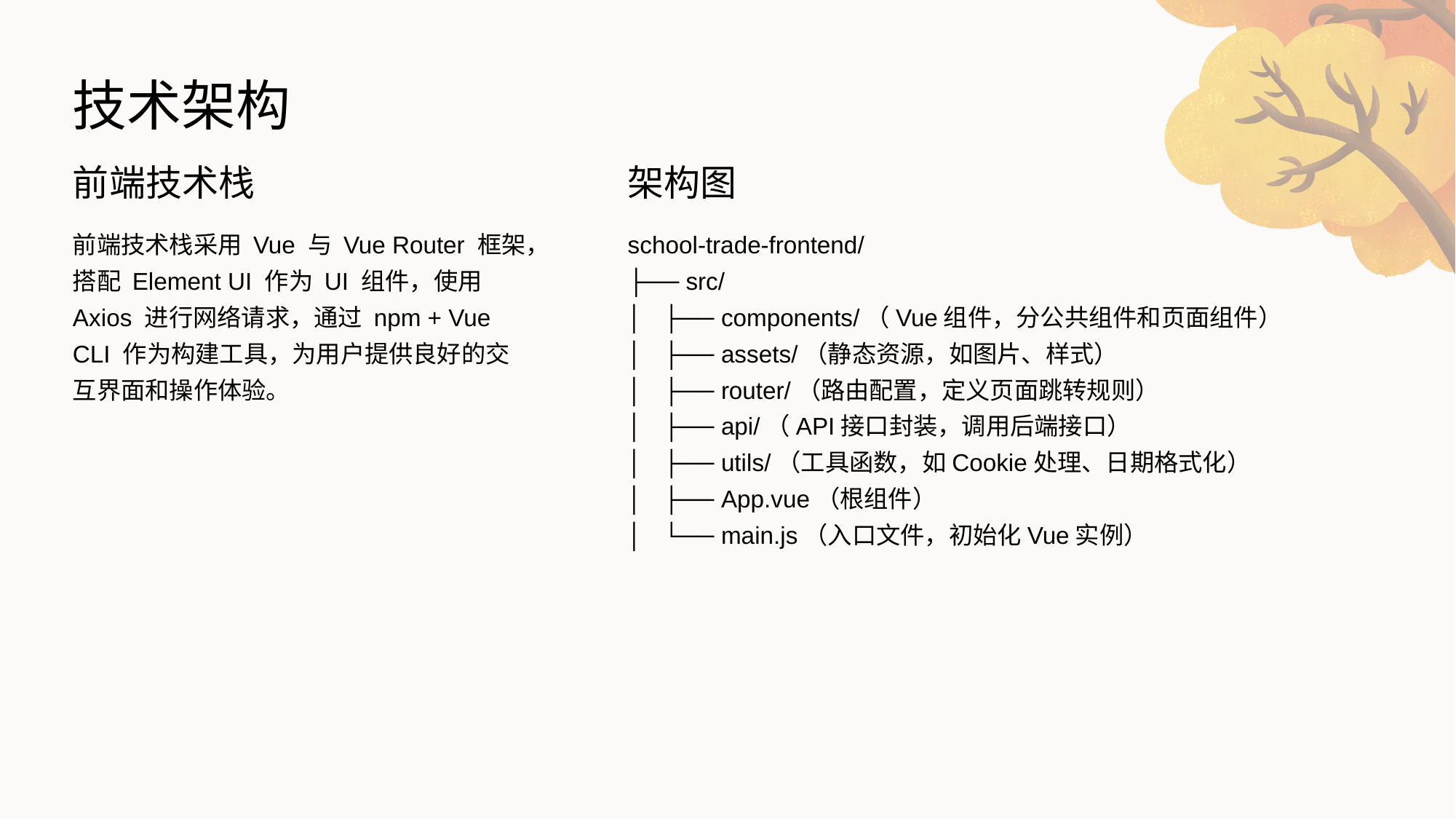

技术架构
前端技术栈
架构图
前端技术栈采用 Vue 与 Vue Router 框架，搭配 Element UI 作为 UI 组件，使用 Axios 进行网络请求，通过 npm + Vue CLI 作为构建工具，为用户提供良好的交互界面和操作体验。
school-trade-frontend/
├── src/
│   ├── components/（Vue组件，分公共组件和页面组件）
│   ├── assets/（静态资源，如图片、样式）
│   ├── router/（路由配置，定义页面跳转规则）
│   ├── api/（API接口封装，调用后端接口）
│   ├── utils/（工具函数，如Cookie处理、日期格式化）
│   ├── App.vue（根组件）
│   └── main.js（入口文件，初始化Vue实例）